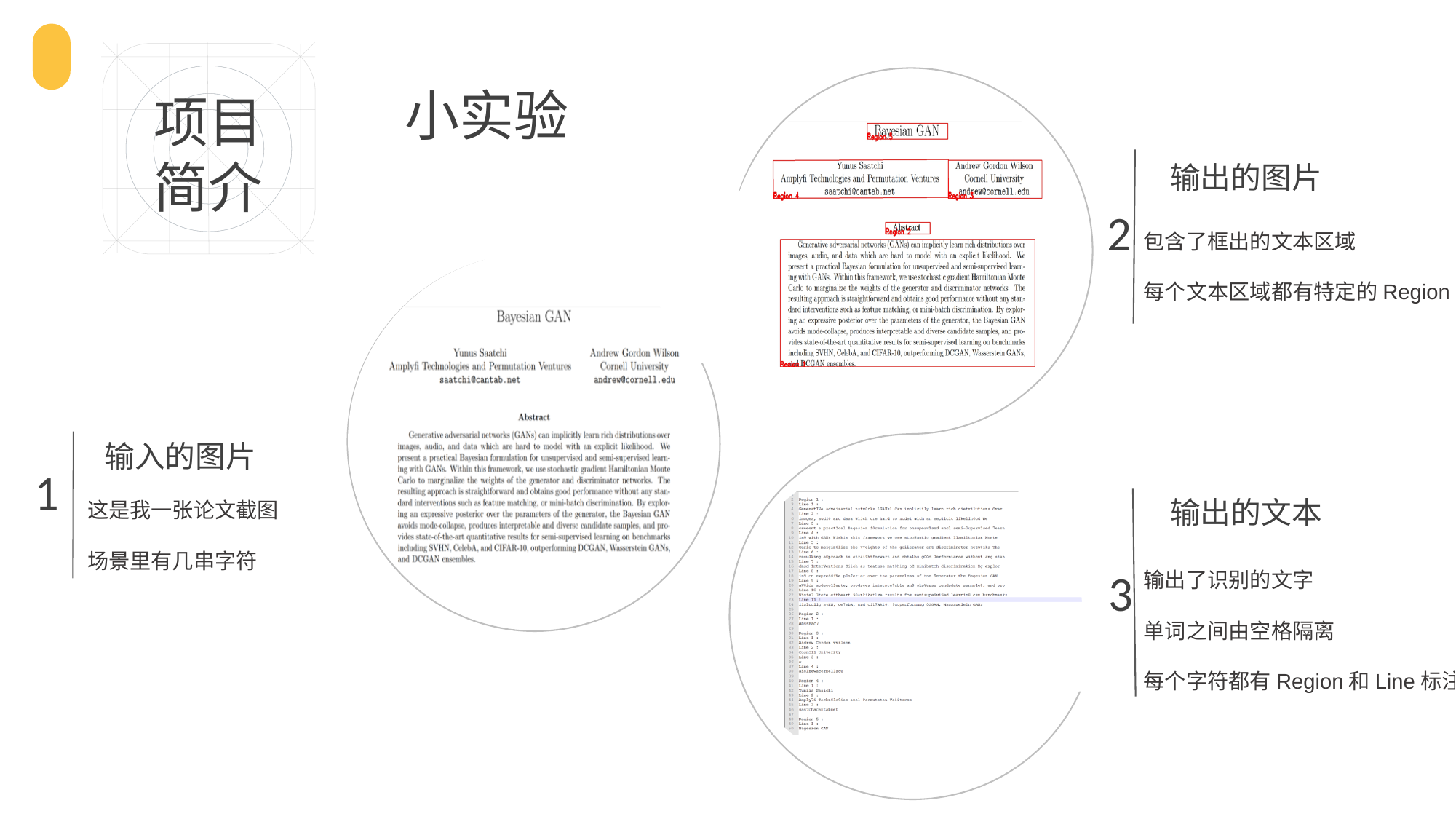

小实验
项目
简介
输出的图片
2
包含了框出的文本区域

每个文本区域都有特定的Region

输入的图片

1
输出的文本
这是我一张论文截图

场景里有几串字符
3
输出了识别的文字

单词之间由空格隔离

每个字符都有Region和Line标注